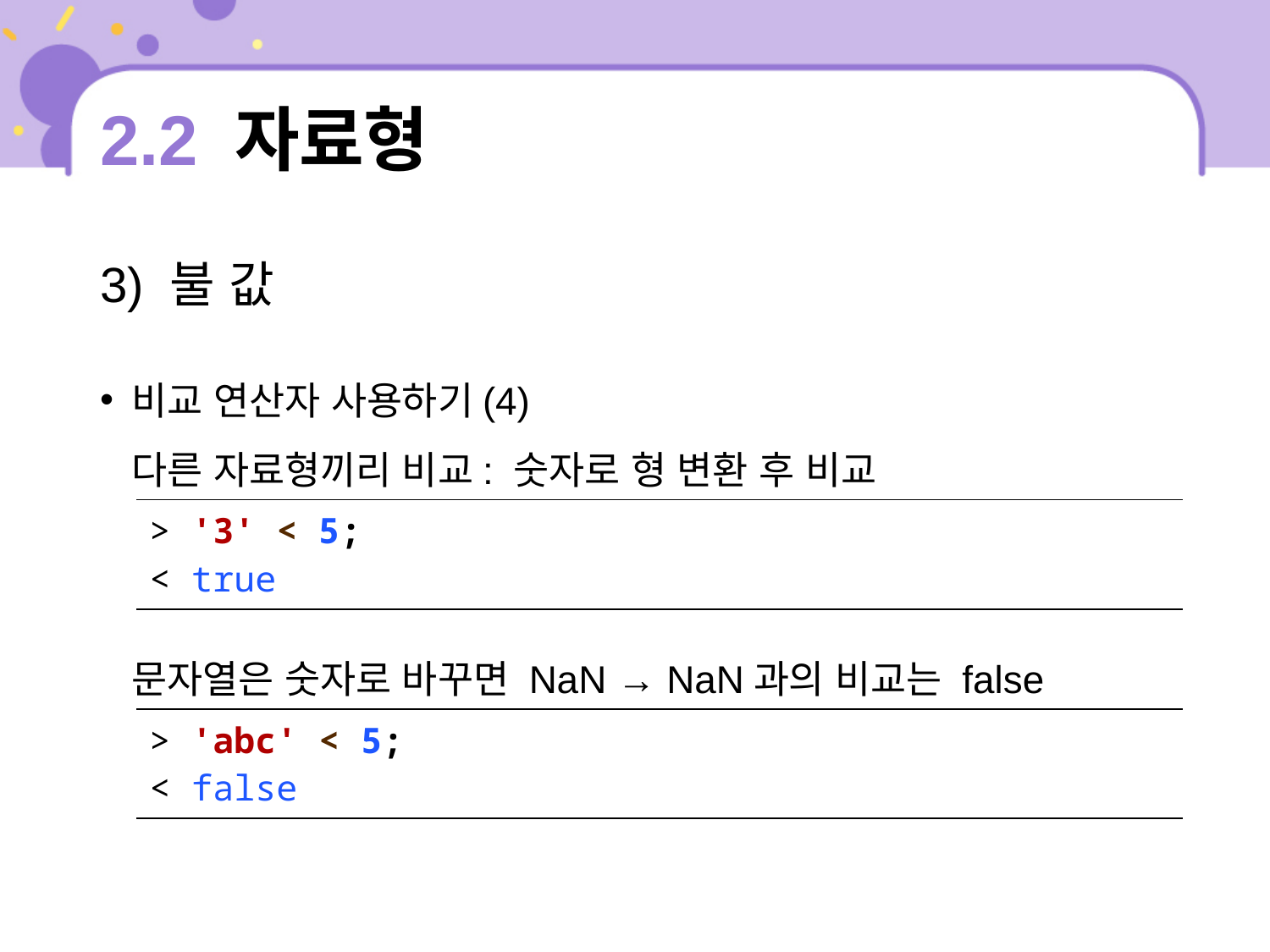

# 2.2 자료형
3) 불 값
비교 연산자 사용하기(4)
다른 자료형끼리 비교: 숫자로 형 변환 후 비교
문자열은 숫자로 바꾸면 NaN → NaN과의 비교는 false

| > '3' < 5; < true |
| --- |
| > 'abc' < 5; < false |
| --- |